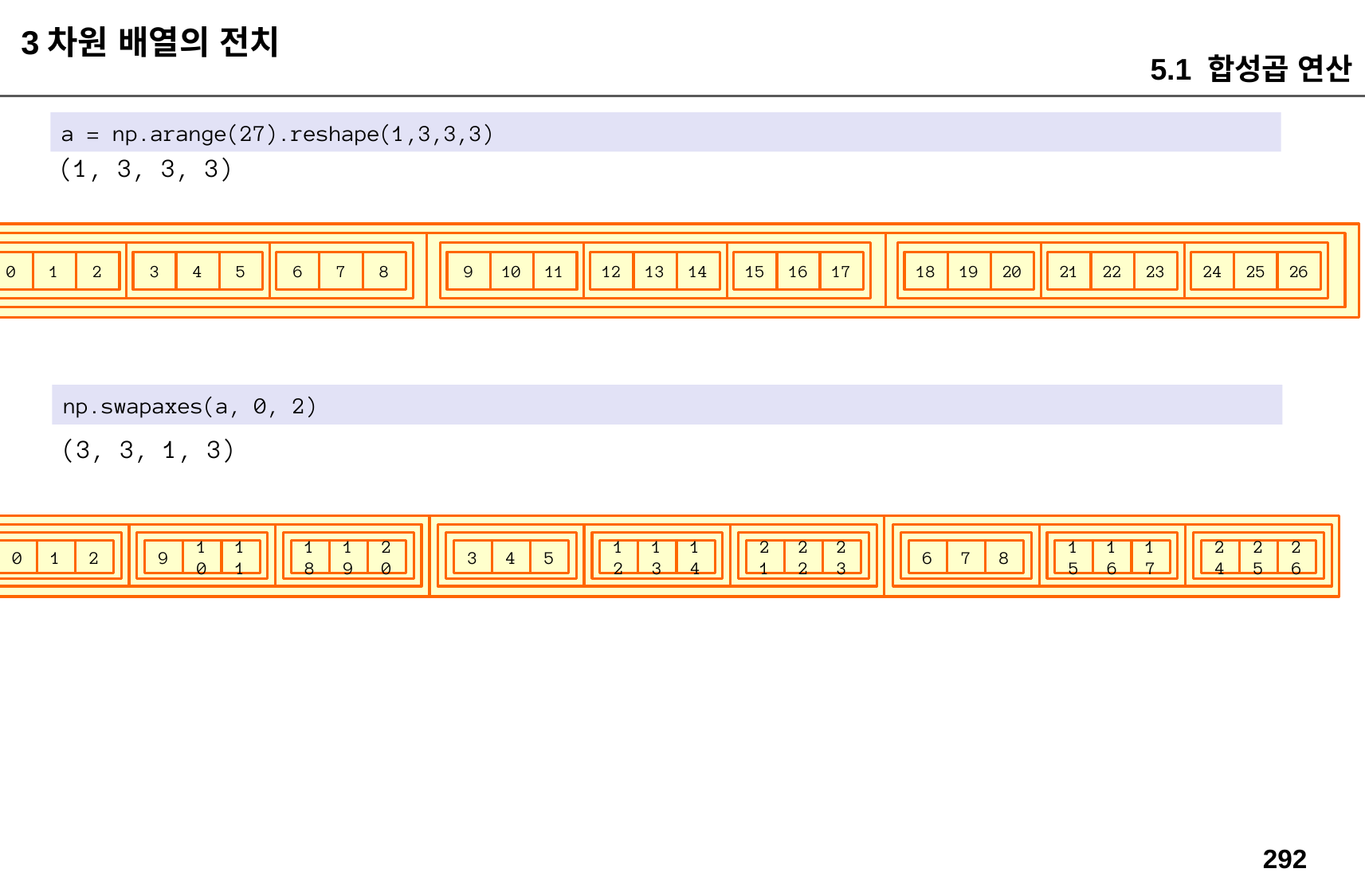

3차원 배열의 전치
5.1 합성곱 연산
a = np.arange(27).reshape(1,3,3,3)
(1, 3, 3, 3)

26
23
25
17
20
22
24
14
16
19
21
8
11
13
15
18
5
7
10
12
2
4
6
9
1
3
0
np.swapaxes(a, 0, 2)
(3, 3, 1, 3)

6
7
8
15
16
17
24
25
26
3
4
5
12
13
14
21
22
23
0
1
2
9
10
11
18
19
20